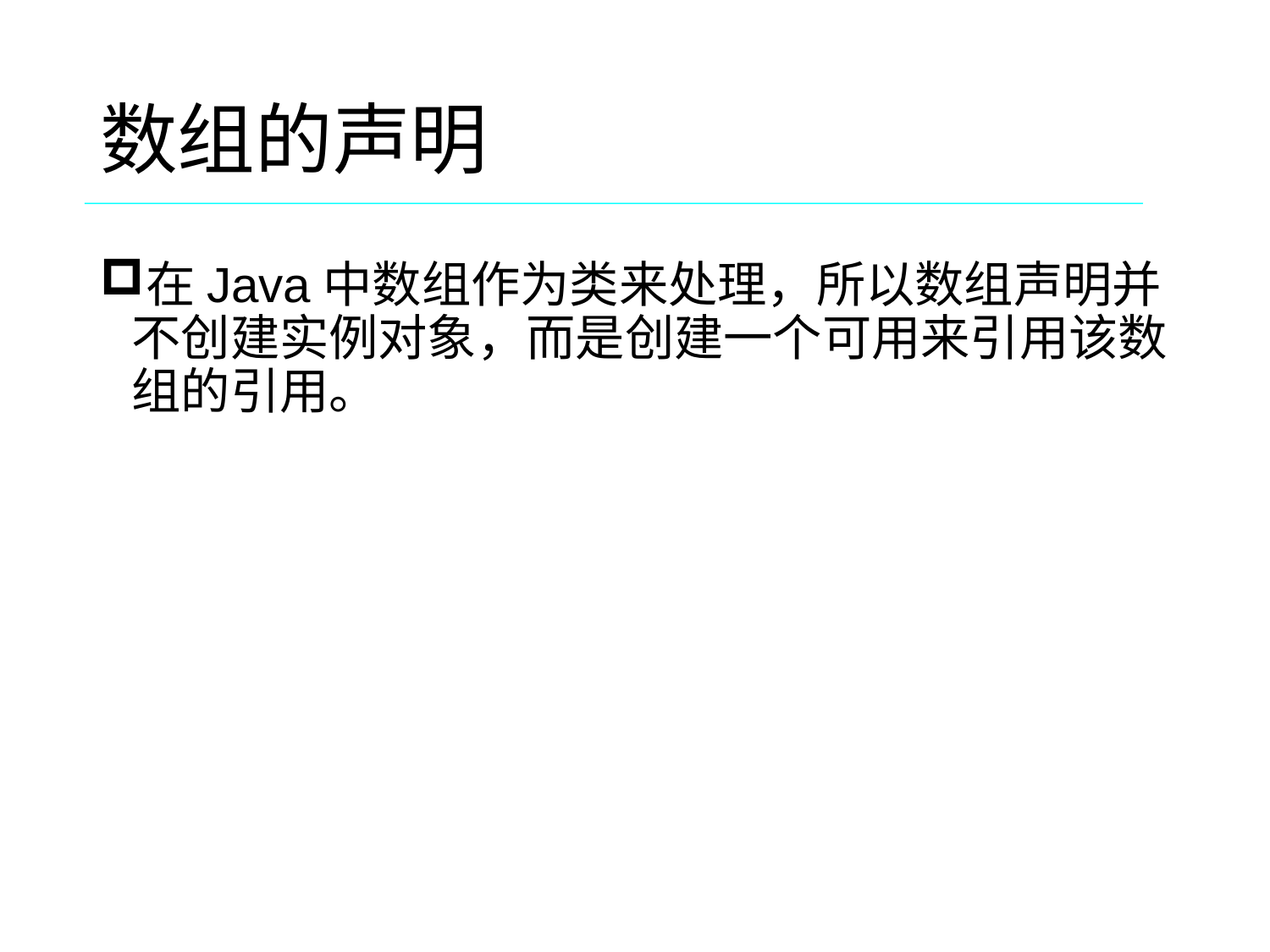

# 数组的声明

在Java中数组作为类来处理，所以数组声明并不创建实例对象，而是创建一个可用来引用该数组的引用。